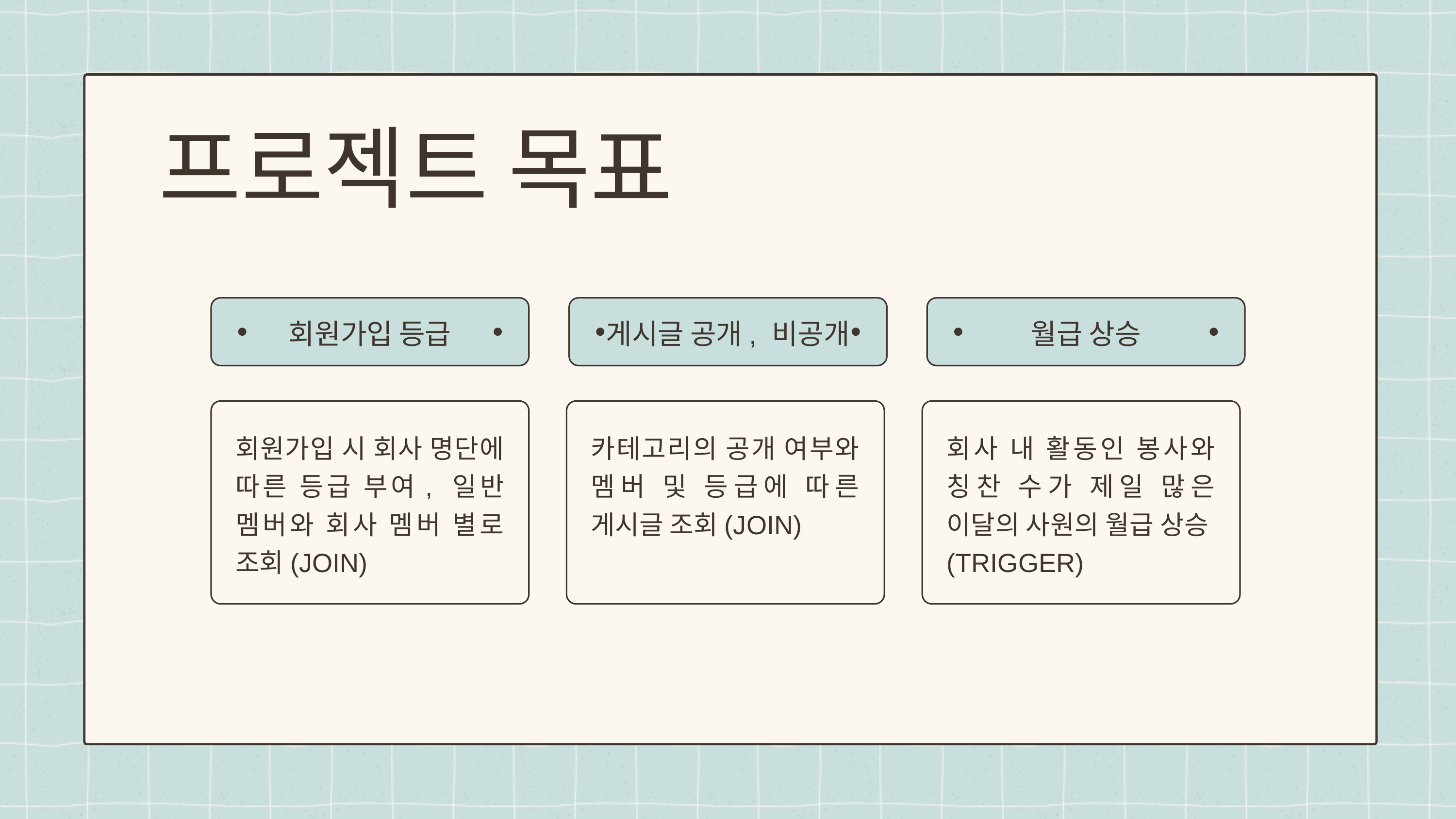

프로젝트 목표

회원가입 등급

게시글 공개, 비공개

월급 상승

회원가입 시 회사 명단에 따른 등급 부여, 일반 멤버와 회사 멤버 별로 조회(JOIN)

카테고리의 공개 여부와 멤버 및 등급에 따른 게시글 조회(JOIN)

회사 내 활동인 봉사와 칭찬 수가 제일 많은 이달의 사원의 월급 상승(TRIGGER)